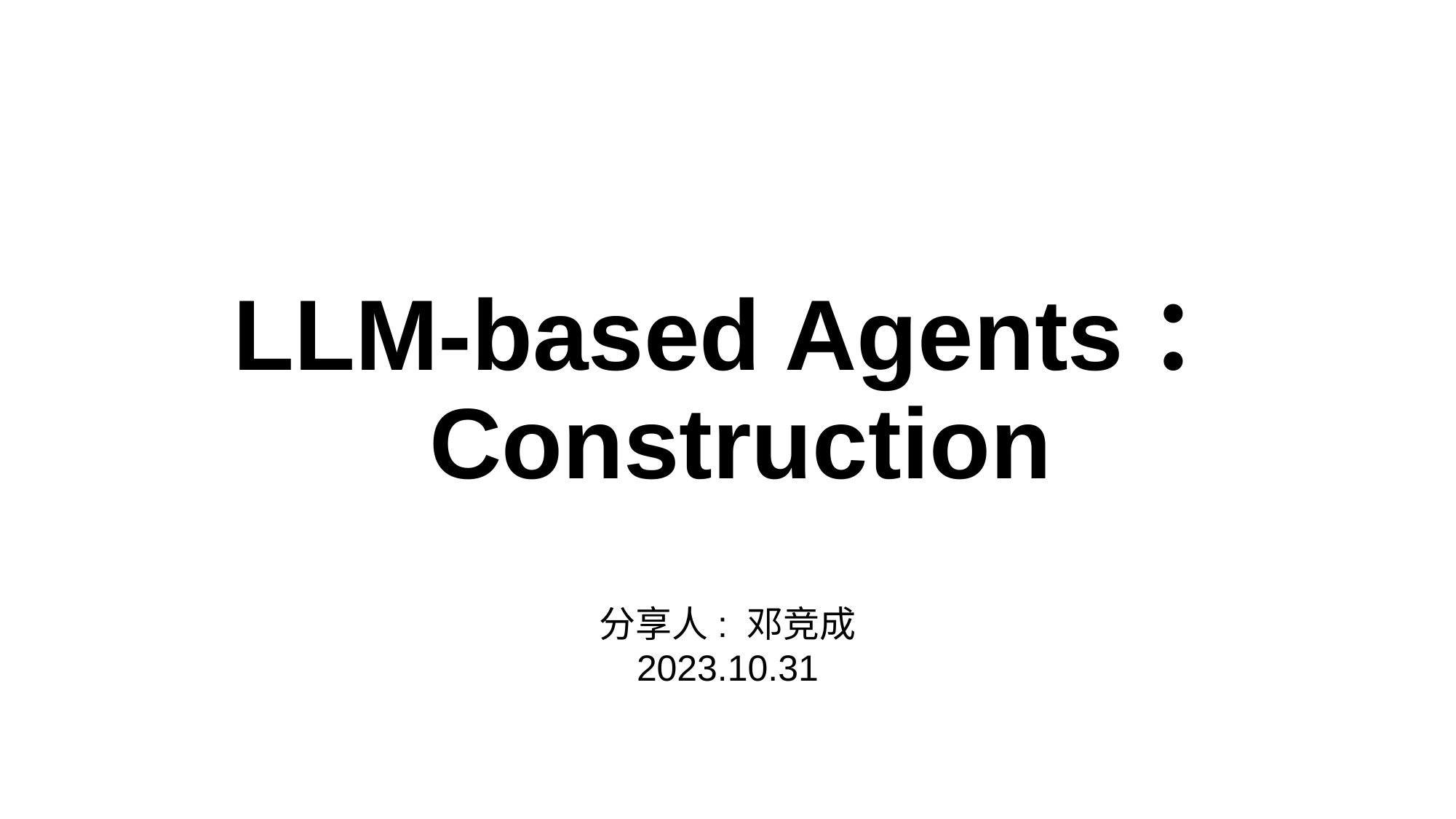

# LLM-based Agents： Construction
分享人: 邓竞成
2023.10.31